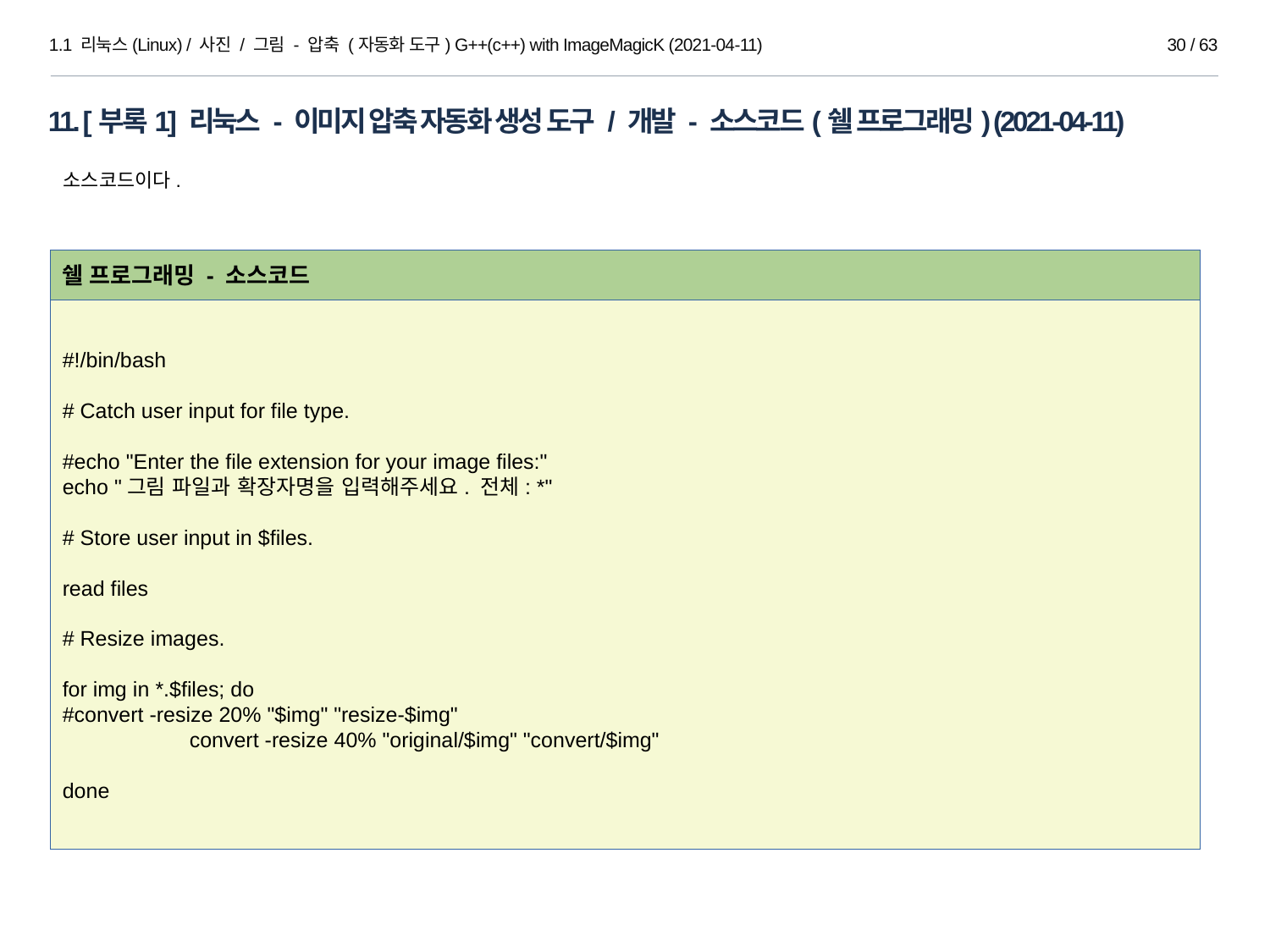

1.1 리눅스(Linux) / 사진 / 그림 - 압축 (자동화 도구) G++(c++) with ImageMagicK (2021-04-11)
30 / 63

11. [부록1] 리눅스 - 이미지 압축 자동화 생성 도구 / 개발 - 소스코드(쉘 프로그래밍) (2021-04-11)
소스코드이다.
쉘 프로그래밍 - 소스코드
#!/bin/bash

# Catch user input for file type.

#echo "Enter the file extension for your image files:"
echo "그림 파일과 확장자명을 입력해주세요. 전체: *"

# Store user input in $files.

read files

# Resize images.

for img in *.$files; do
#convert -resize 20% "$img" "resize-$img"
	convert -resize 40% "original/$img" "convert/$img"

done